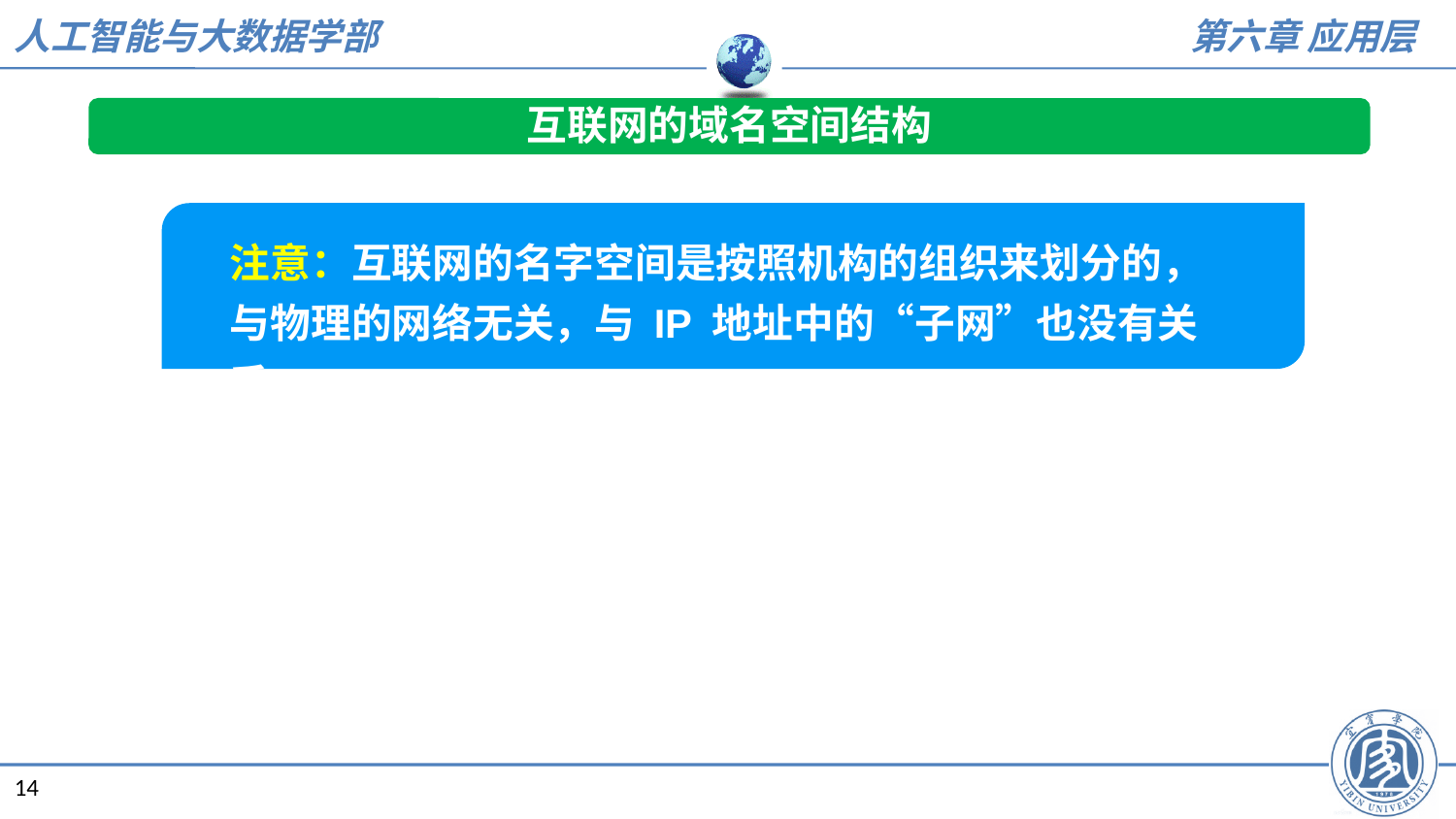

互联网的域名空间结构

注意：互联网的名字空间是按照机构的组织来划分的，与物理的网络无关，与 IP 地址中的“子网”也没有关系。
14